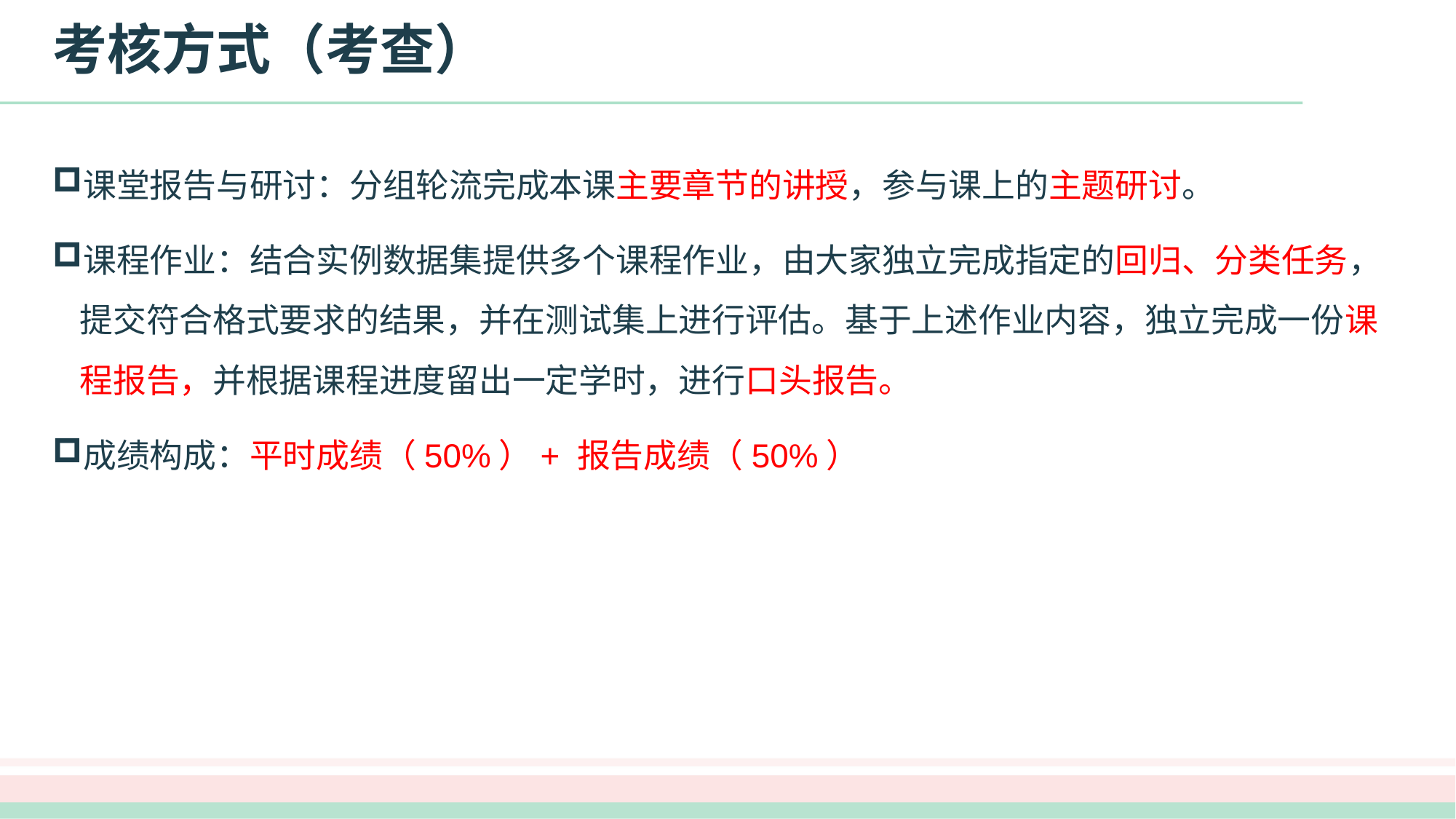

# 考核方式（考查）
课堂报告与研讨：分组轮流完成本课主要章节的讲授，参与课上的主题研讨。
课程作业：结合实例数据集提供多个课程作业，由大家独立完成指定的回归、分类任务，提交符合格式要求的结果，并在测试集上进行评估。基于上述作业内容，独立完成一份课程报告，并根据课程进度留出一定学时，进行口头报告。
成绩构成：平时成绩（50%）+ 报告成绩（50%）